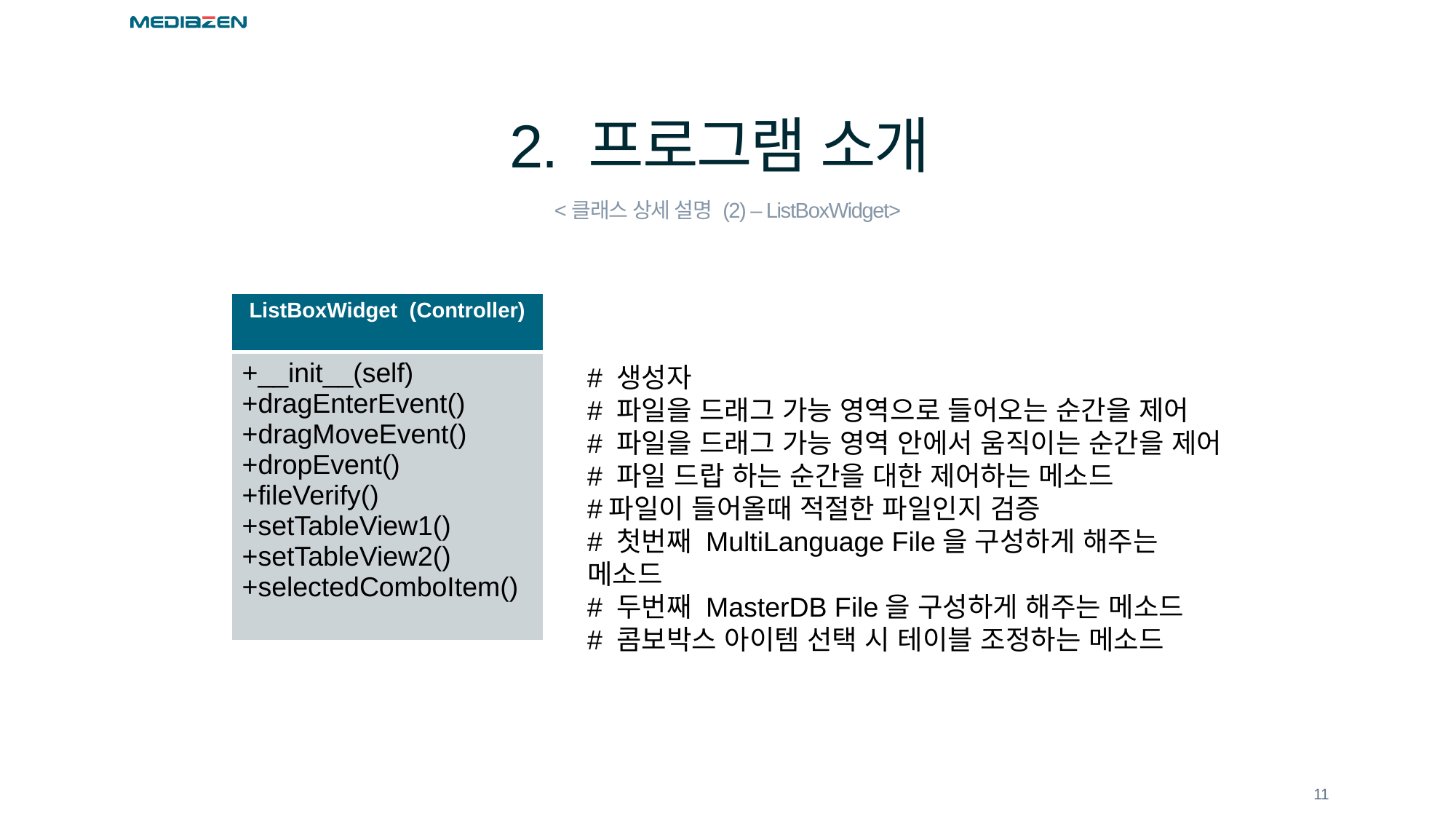

# 2. 프로그램 소개
<클래스 상세 설명 (2) – ListBoxWidget>
| ListBoxWidget (Controller) |
| --- |
| +\_\_init\_\_(self) +dragEnterEvent() +dragMoveEvent() +dropEvent() +fileVerify() +setTableView1() +setTableView2() +selectedComboItem() |
# 생성자
# 파일을 드래그 가능 영역으로 들어오는 순간을 제어
# 파일을 드래그 가능 영역 안에서 움직이는 순간을 제어
# 파일 드랍 하는 순간을 대한 제어하는 메소드
#파일이 들어올때 적절한 파일인지 검증
# 첫번째 MultiLanguage File을 구성하게 해주는 메소드
# 두번째 MasterDB File을 구성하게 해주는 메소드
# 콤보박스 아이템 선택 시 테이블 조정하는 메소드

11